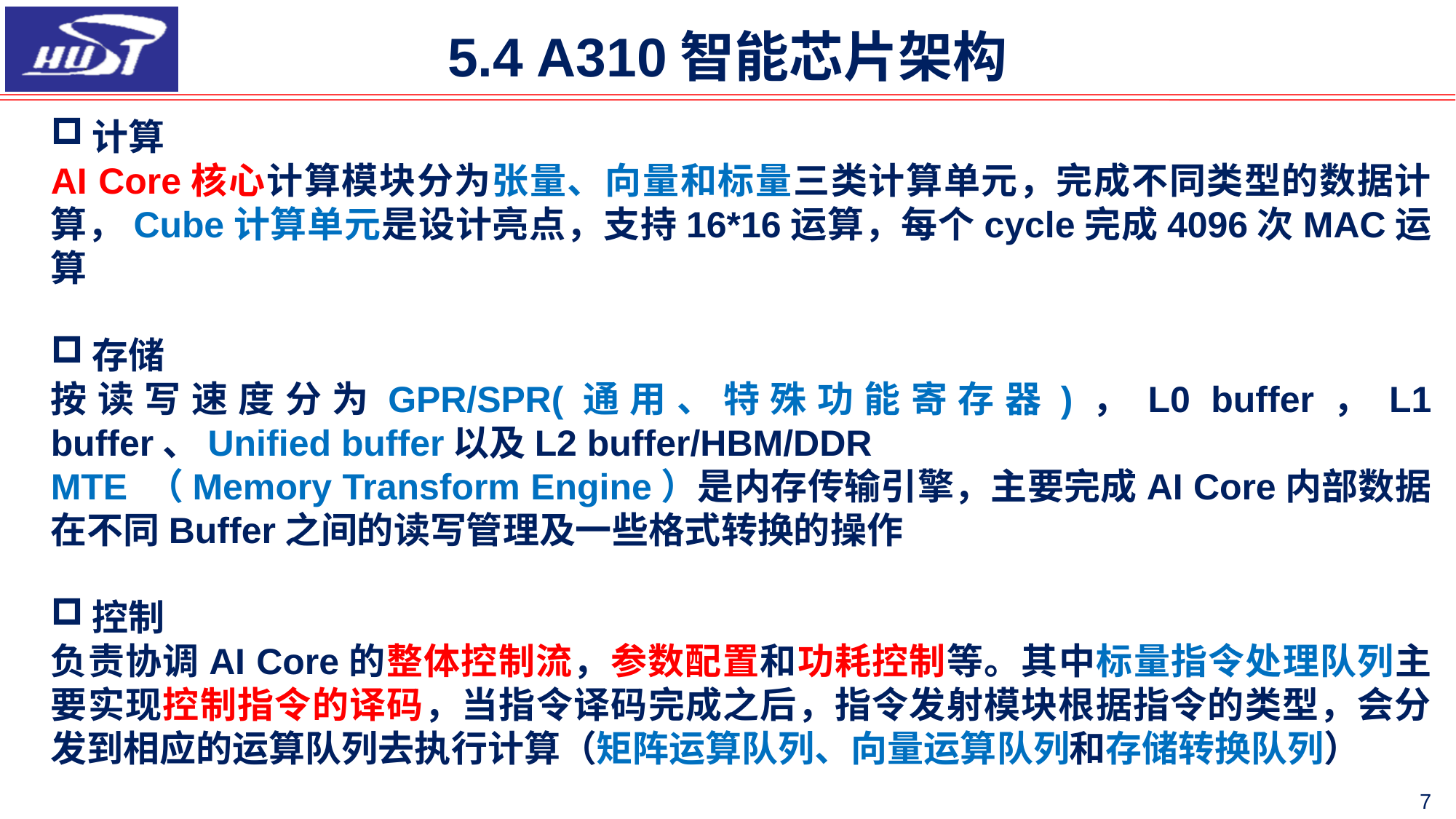

5.4 A310智能芯片架构
计算
AI Core核心计算模块分为张量、向量和标量三类计算单元，完成不同类型的数据计算，Cube计算单元是设计亮点，支持16*16运算，每个cycle完成4096次MAC运算

存储
按读写速度分为GPR/SPR(通用、特殊功能寄存器)，L0 buffer，L1 buffer、Unified buffer以及L2 buffer/HBM/DDR
MTE （Memory Transform Engine）是内存传输引擎，主要完成AI Core内部数据在不同Buffer之间的读写管理及一些格式转换的操作

控制
负责协调AI Core的整体控制流，参数配置和功耗控制等。其中标量指令处理队列主要实现控制指令的译码，当指令译码完成之后，指令发射模块根据指令的类型，会分发到相应的运算队列去执行计算（矩阵运算队列、向量运算队列和存储转换队列）

7